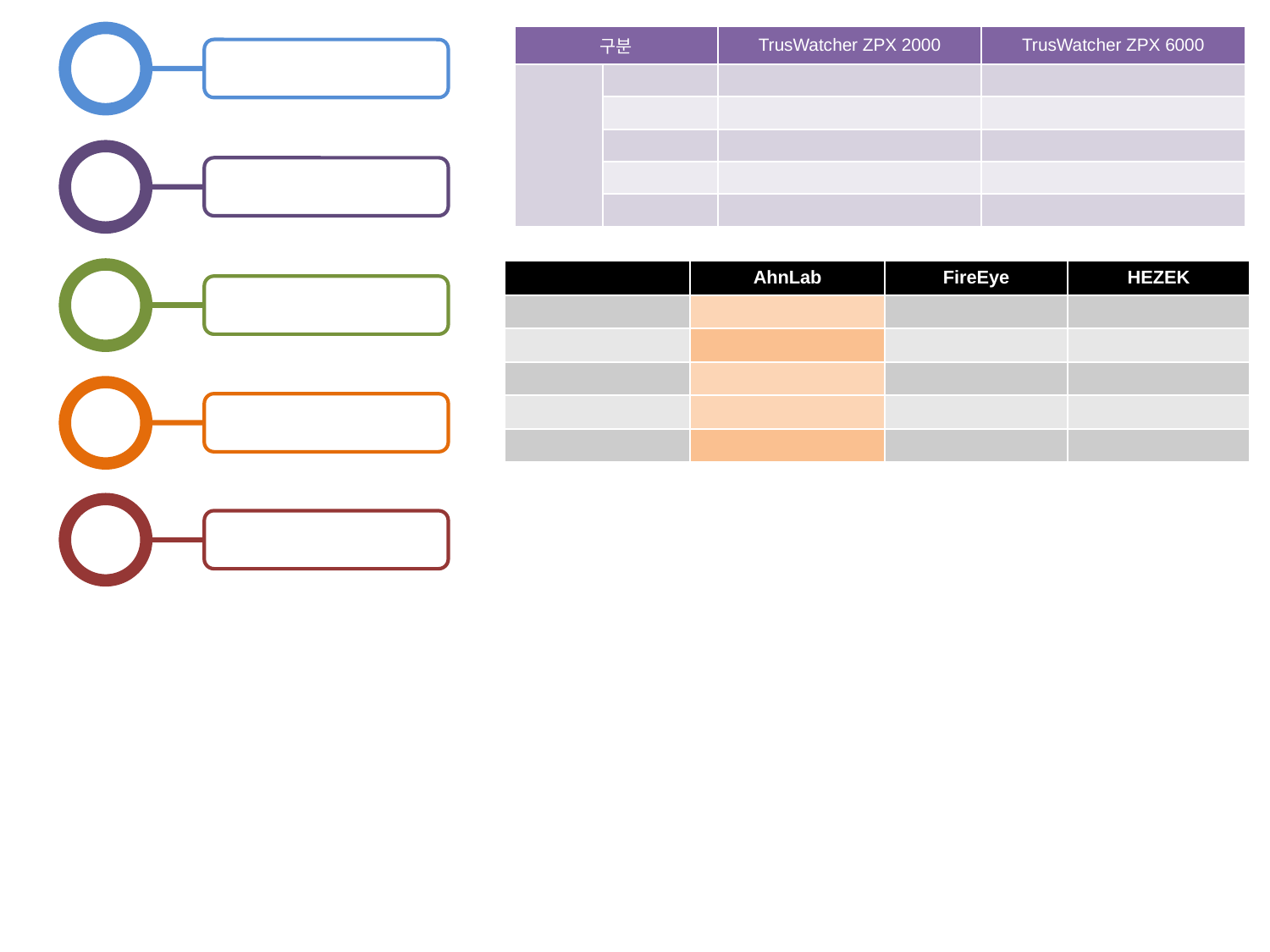

| 구분 |  | TrusWatcher ZPX 2000 | TrusWatcher ZPX 6000 |
| --- | --- | --- | --- |
|  |  |  |  |
|  |  |  |  |
|  |  |  |  |
|  |  |  |  |
|  |  |  |  |

|  | AhnLab | FireEye | HEZEK |
| --- | --- | --- | --- |
|  |  |  |  |
|  |  |  |  |
|  |  |  |  |
|  |  |  |  |
|  |  |  |  |